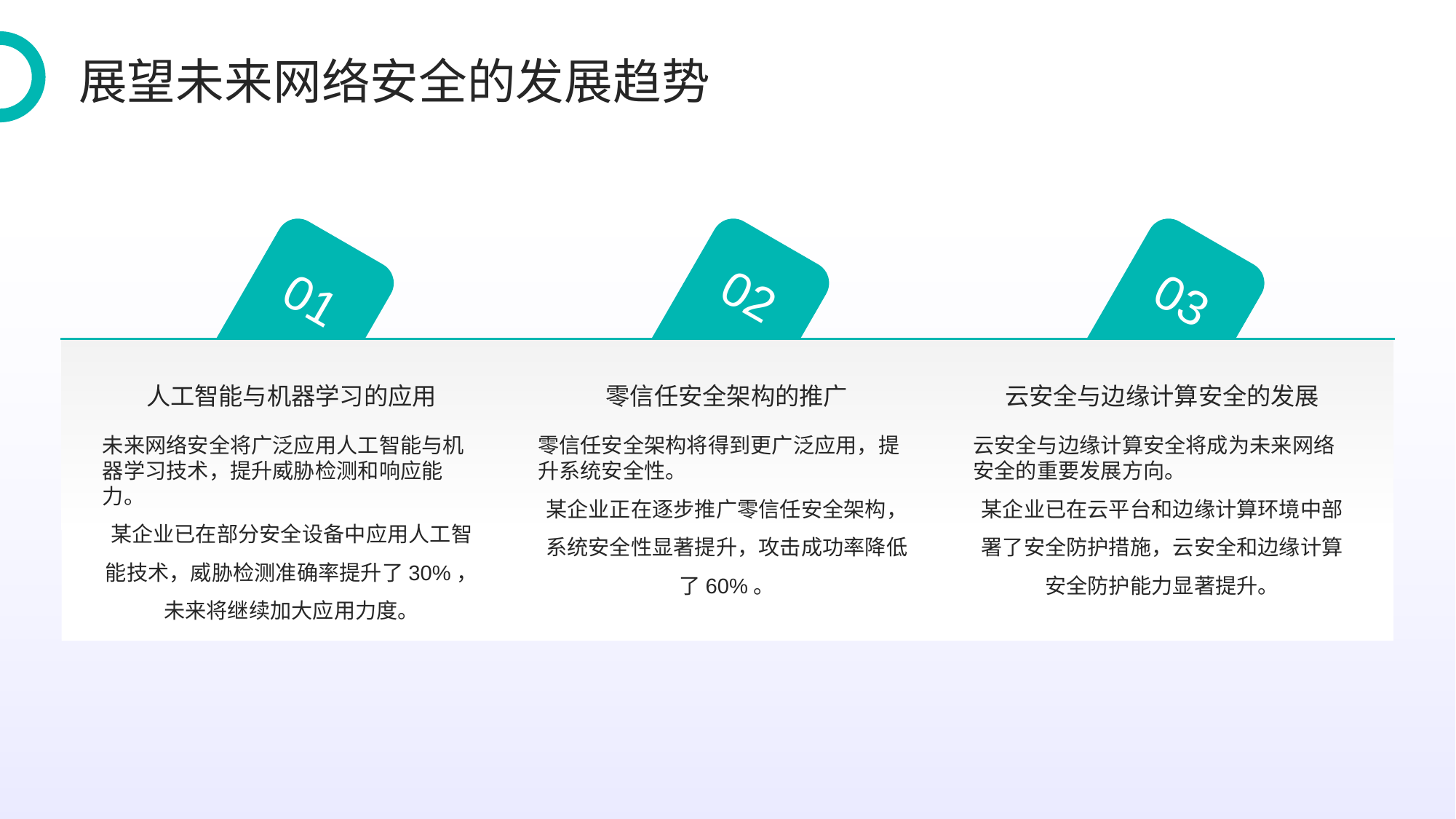

展望未来网络安全的发展趋势

02
01
03

人工智能与机器学习的应用
零信任安全架构的推广
云安全与边缘计算安全的发展
未来网络安全将广泛应用人工智能与机器学习技术，提升威胁检测和响应能力。
某企业已在部分安全设备中应用人工智能技术，威胁检测准确率提升了30%，未来将继续加大应用力度。
零信任安全架构将得到更广泛应用，提升系统安全性。
某企业正在逐步推广零信任安全架构，系统安全性显著提升，攻击成功率降低了60%。
云安全与边缘计算安全将成为未来网络安全的重要发展方向。
某企业已在云平台和边缘计算环境中部署了安全防护措施，云安全和边缘计算安全防护能力显著提升。